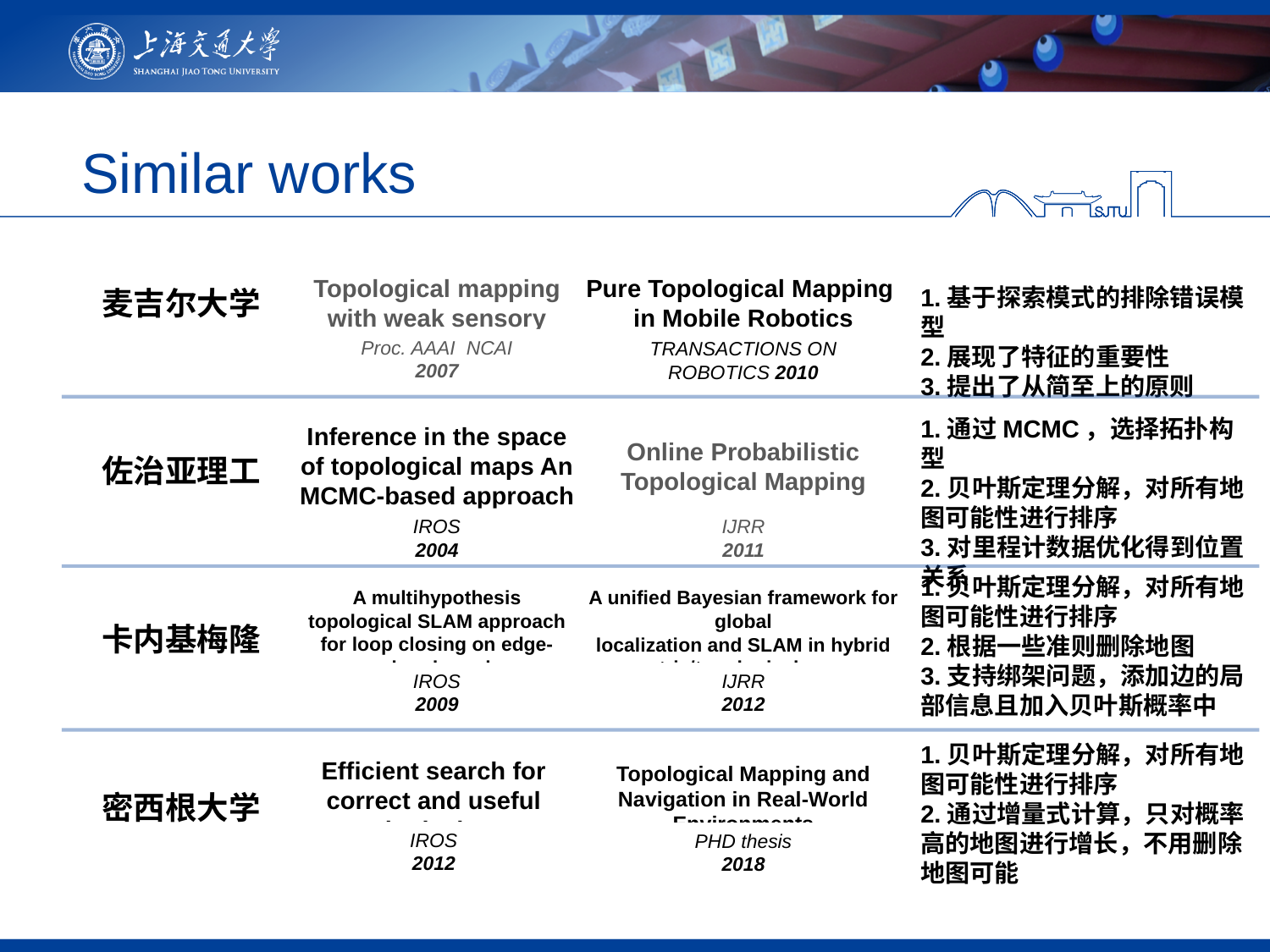

# Similar works
Topological mapping with weak sensory data
Pure Topological Mapping
in Mobile Robotics
1.基于探索模式的排除错误模型
2.展现了特征的重要性
3.提出了从简至上的原则
Proc. AAAI  NCAI
2007
TRANSACTIONS ON ROBOTICS 2010
麦吉尔大学
1.通过MCMC，选择拓扑构型
2.贝叶斯定理分解，对所有地图可能性进行排序
3.对里程计数据优化得到位置关系
Inference in the space of topological maps An MCMC-based approach
Online Probabilistic Topological Mapping
IROS
2004
IJRR
2011
佐治亚理工
1.贝叶斯定理分解，对所有地图可能性进行排序
2.根据一些准则删除地图
3.支持绑架问题，添加边的局部信息且加入贝叶斯概率中
A multihypothesis topological SLAM approach for loop closing on edge-ordered graphs
A unified Bayesian framework for global
localization and SLAM in hybrid
metric/topological maps
IROS
2009
IJRR
2012
卡内基梅隆
1.贝叶斯定理分解，对所有地图可能性进行排序
2.通过增量式计算，只对概率高的地图进行增长，不用删除地图可能
Efficient search for correct and useful topological maps
Topological Mapping and Navigation in Real-World Environments
IROS
2012
PHD thesis
2018
密西根大学